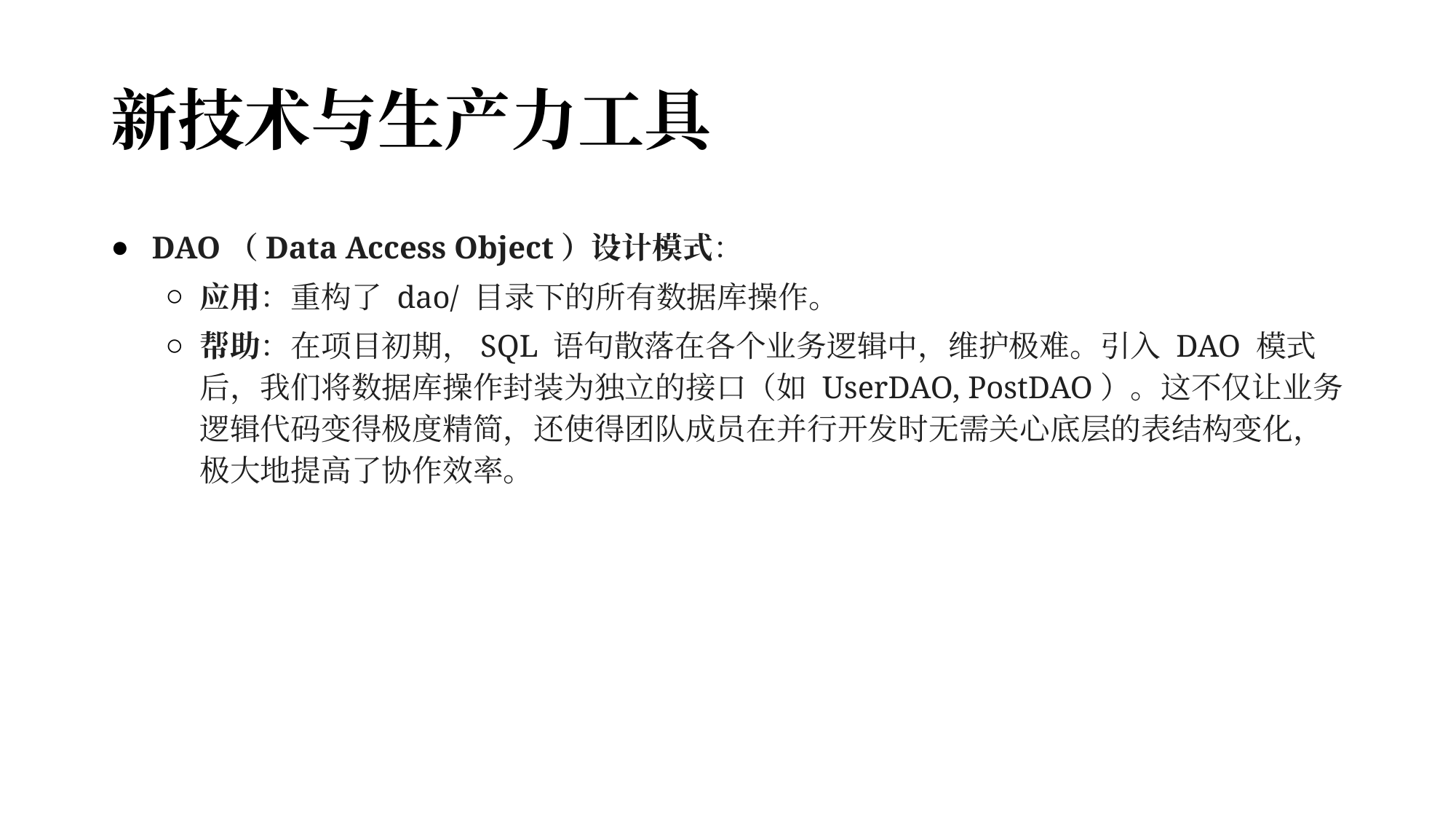

# 新技术与生产力工具
DAO（Data Access Object）设计模式：
应用：重构了 dao/ 目录下的所有数据库操作。
帮助：在项目初期，SQL 语句散落在各个业务逻辑中，维护极难。引入 DAO 模式后，我们将数据库操作封装为独立的接口（如 UserDAO, PostDAO）。这不仅让业务逻辑代码变得极度精简，还使得团队成员在并行开发时无需关心底层的表结构变化，极大地提高了协作效率。